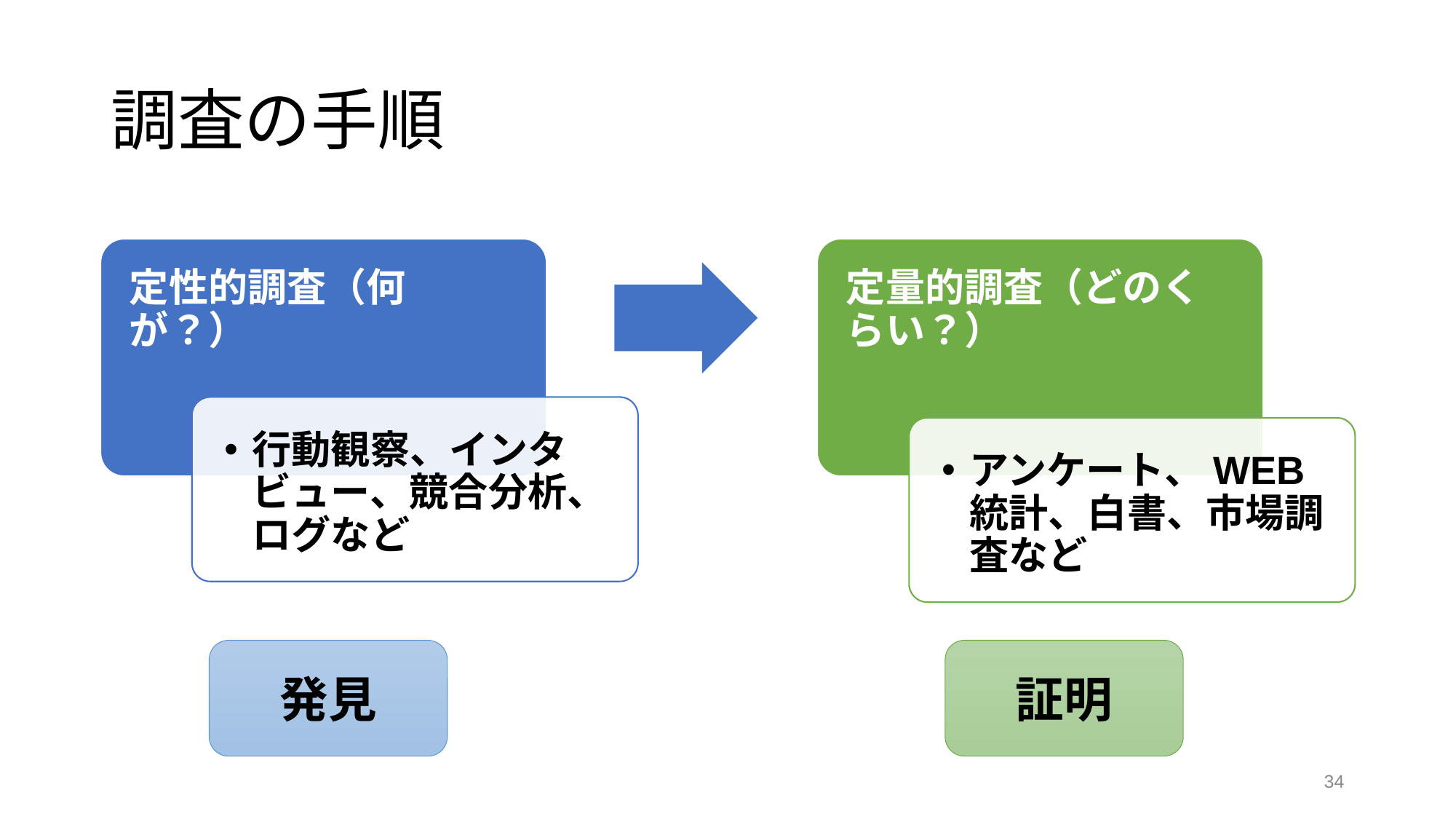

# 調査の手順
定性的調査（何が？）
行動観察、インタビュー、競合分析、ログなど

定量的調査（どのくらい？）
アンケート、WEB統計、白書、市場調査など
発見
証明
34